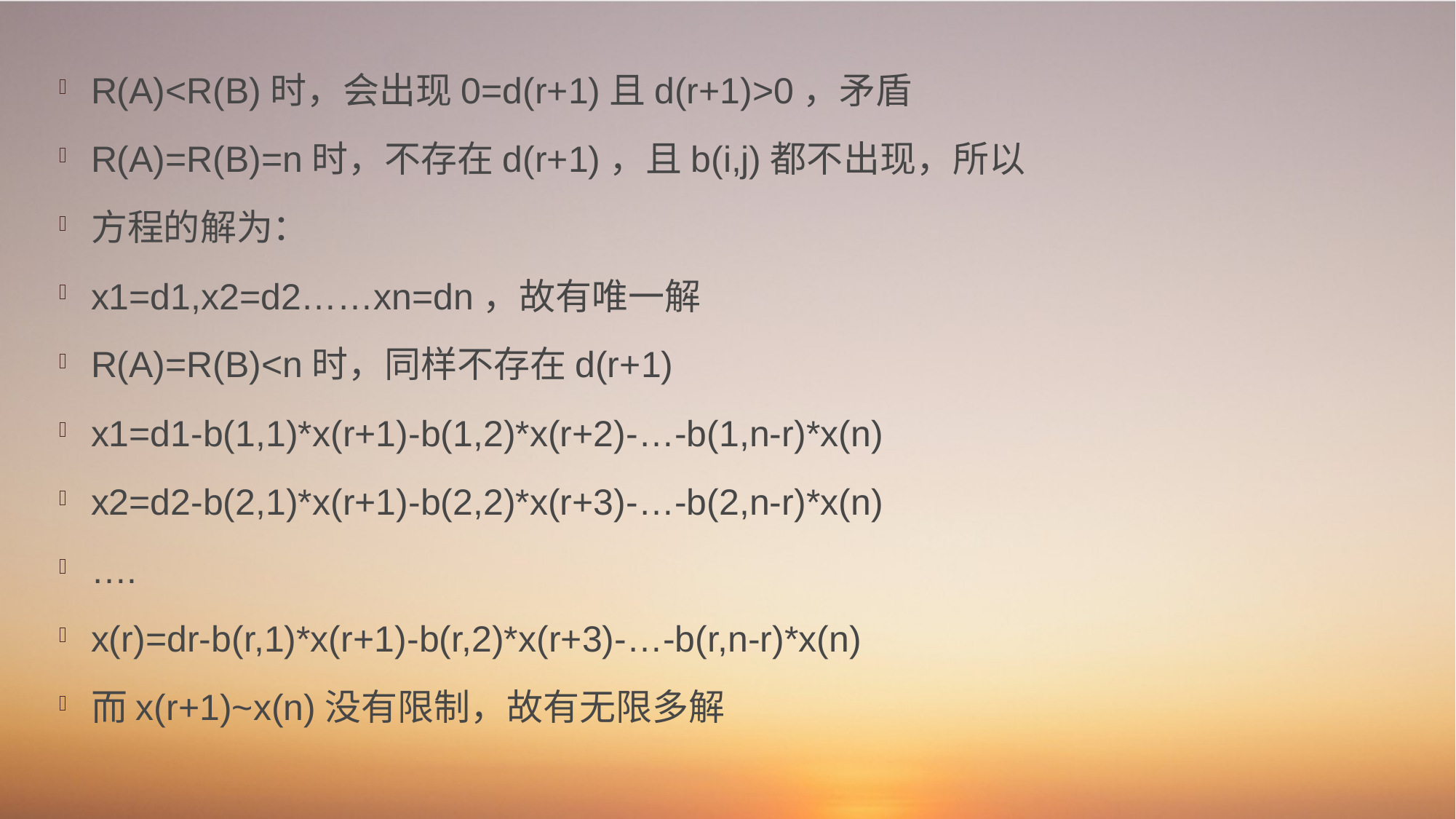

R(A)<R(B)时，会出现0=d(r+1)且d(r+1)>0，矛盾
R(A)=R(B)=n时，不存在d(r+1)，且b(i,j)都不出现，所以
方程的解为：
x1=d1,x2=d2……xn=dn，故有唯一解
R(A)=R(B)<n时，同样不存在d(r+1)
x1=d1-b(1,1)*x(r+1)-b(1,2)*x(r+2)-…-b(1,n-r)*x(n)
x2=d2-b(2,1)*x(r+1)-b(2,2)*x(r+3)-…-b(2,n-r)*x(n)
….
x(r)=dr-b(r,1)*x(r+1)-b(r,2)*x(r+3)-…-b(r,n-r)*x(n)
而x(r+1)~x(n)没有限制，故有无限多解